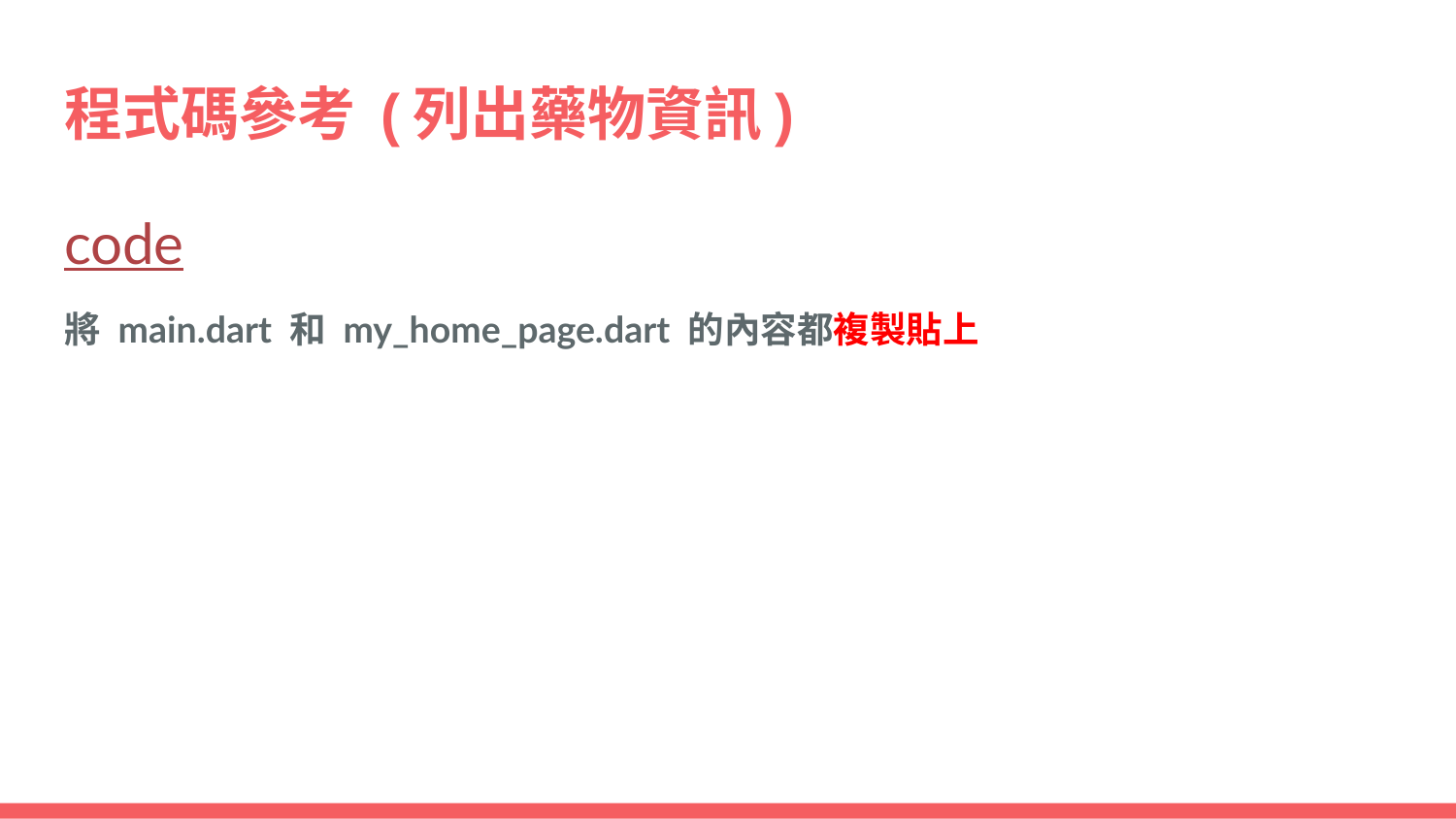

# 程式碼參考 (列出藥物資訊)
code
將 main.dart 和 my_home_page.dart 的內容都複製貼上